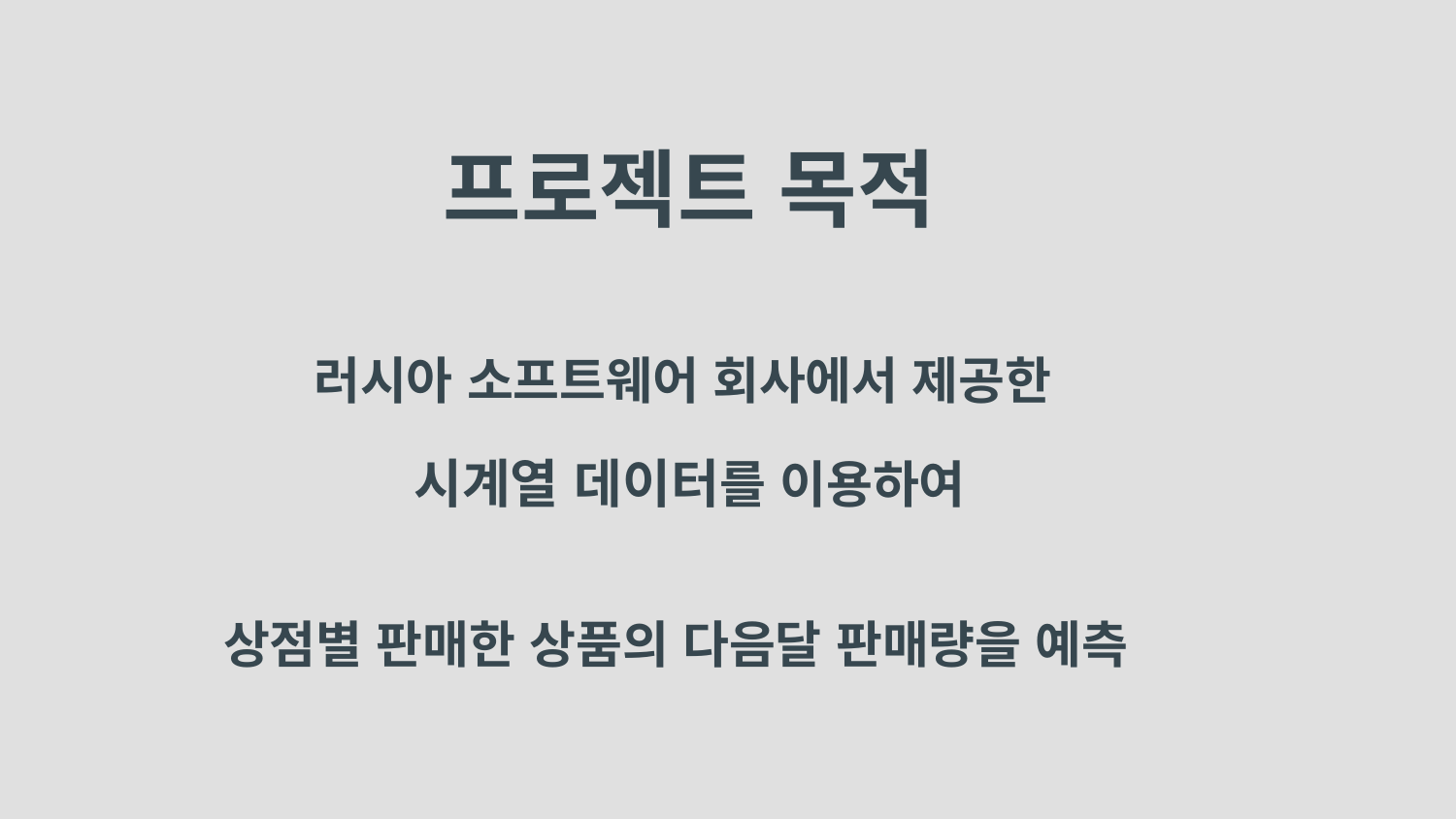

# 프로젝트 목적

러시아 소프트웨어 회사에서 제공한
시계열 데이터를 이용하여
상점별 판매한 상품의 다음달 판매량을 예측